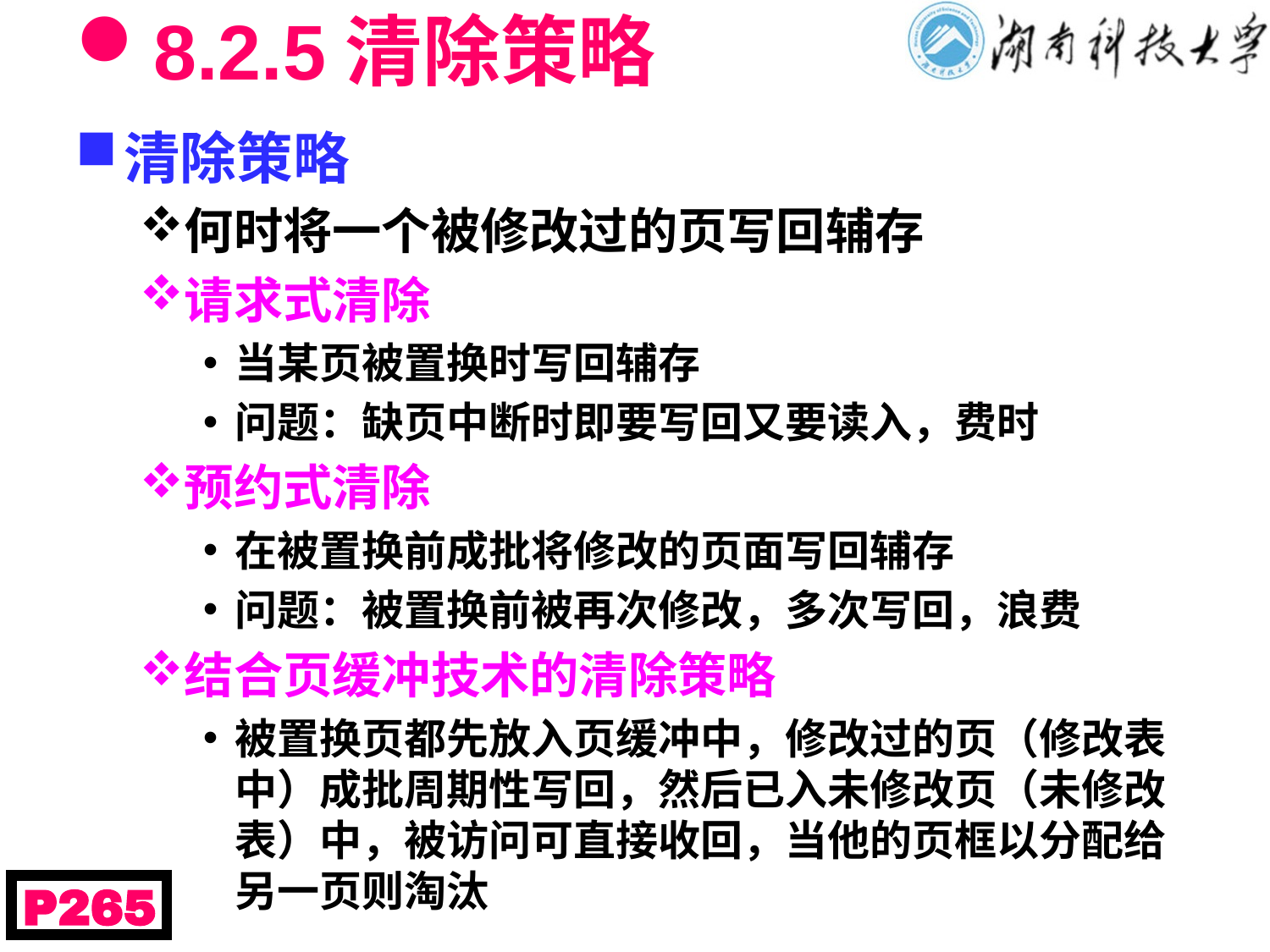

# 8.2.5清除策略
清除策略
何时将一个被修改过的页写回辅存
请求式清除
当某页被置换时写回辅存
问题：缺页中断时即要写回又要读入，费时
预约式清除
在被置换前成批将修改的页面写回辅存
问题：被置换前被再次修改，多次写回，浪费
结合页缓冲技术的清除策略
被置换页都先放入页缓冲中，修改过的页（修改表中）成批周期性写回，然后已入未修改页（未修改表）中，被访问可直接收回，当他的页框以分配给另一页则淘汰
P265